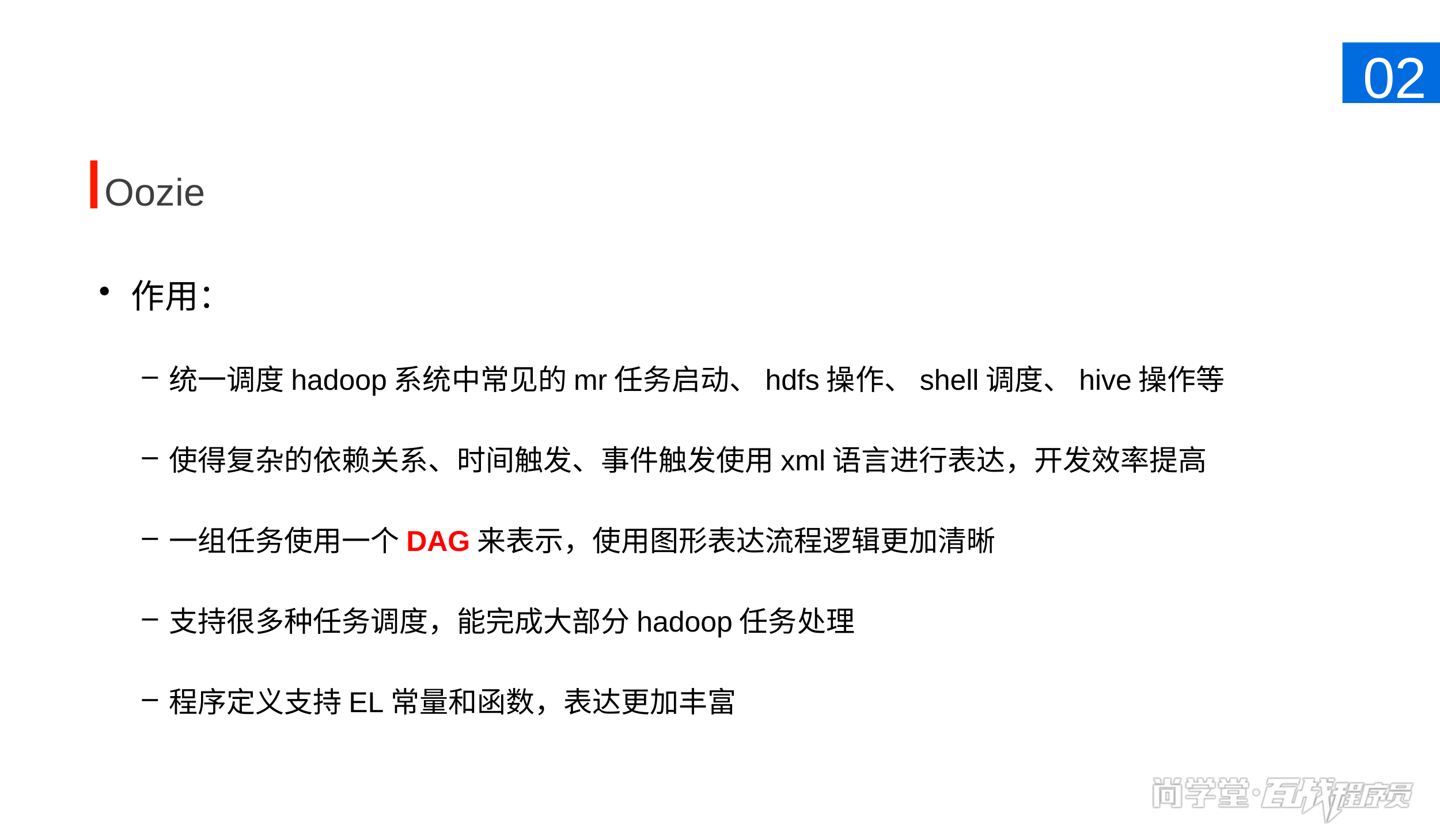

02

Oozie

作用：

统一调度hadoop系统中常见的mr任务启动、hdfs操作、shell调度、hive操作等

使得复杂的依赖关系、时间触发、事件触发使用xml语言进行表达，开发效率提高

一组任务使用一个DAG来表示，使用图形表达流程逻辑更加清晰

支持很多种任务调度，能完成大部分hadoop任务处理

程序定义支持EL常量和函数，表达更加丰富